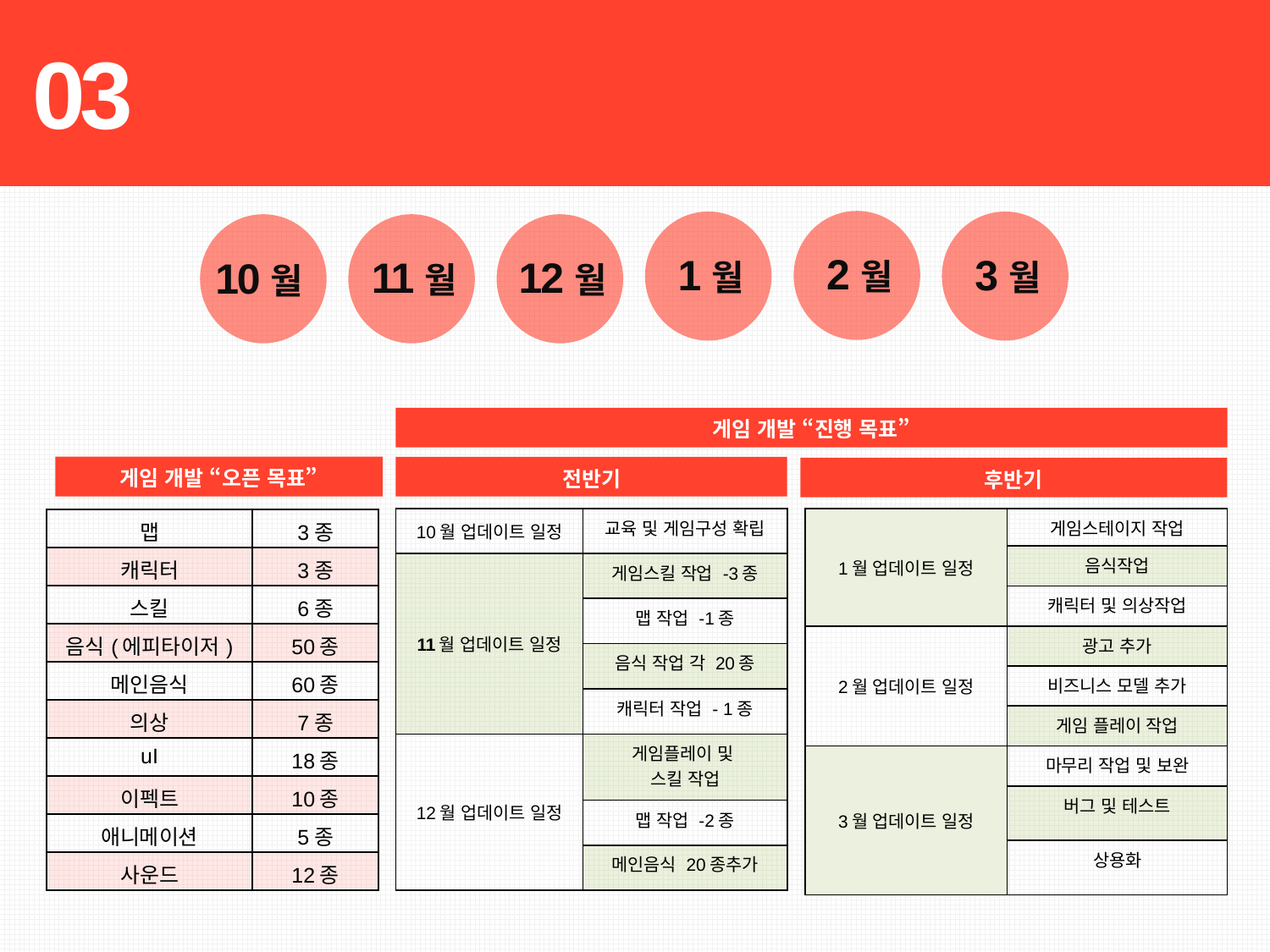

03
게임방법_순위경쟁
제작일정

2월
1월
3월
11월
12월
10월

49.6%
게임 개발 “진행 목표”
게임 개발 “오픈 목표”
전반기
후반기
| 1월 업데이트 일정 | 게임스테이지 작업 |
| --- | --- |
|  | 음식작업 |
|  | 캐릭터 및 의상작업 |
| 2월 업데이트 일정 | 광고 추가 |
|  | 비즈니스 모델 추가 |
|  | 게임 플레이 작업 |
| 3월 업데이트 일정 | 마무리 작업 및 보완 |
|  | 버그 및 테스트 |
|  | 상용화 |
| 10월 업데이트 일정 | 교육 및 게임구성 확립 |
| --- | --- |
| 11월 업데이트 일정 | 게임스킬 작업 -3종 |
|  | 맵 작업 -1종 |
|  | 음식 작업 각 20종 |
|  | 캐릭터 작업 - 1종 |
| 12월 업데이트 일정 | 게임플레이 및 스킬 작업 |
|  | 맵 작업 -2종 |
|  | 메인음식 20종추가 |
| 맵 | 3종 |
| --- | --- |
| 캐릭터 | 3종 |
| 스킬 | 6종 |
| 음식(에피타이저) | 50종 |
| 메인음식 | 60종 |
| 의상 | 7종 |
| uI | 18종 |
| 이펙트 | 10종 |
| 애니메이션 | 5종 |
| 사운드 | 12종 |